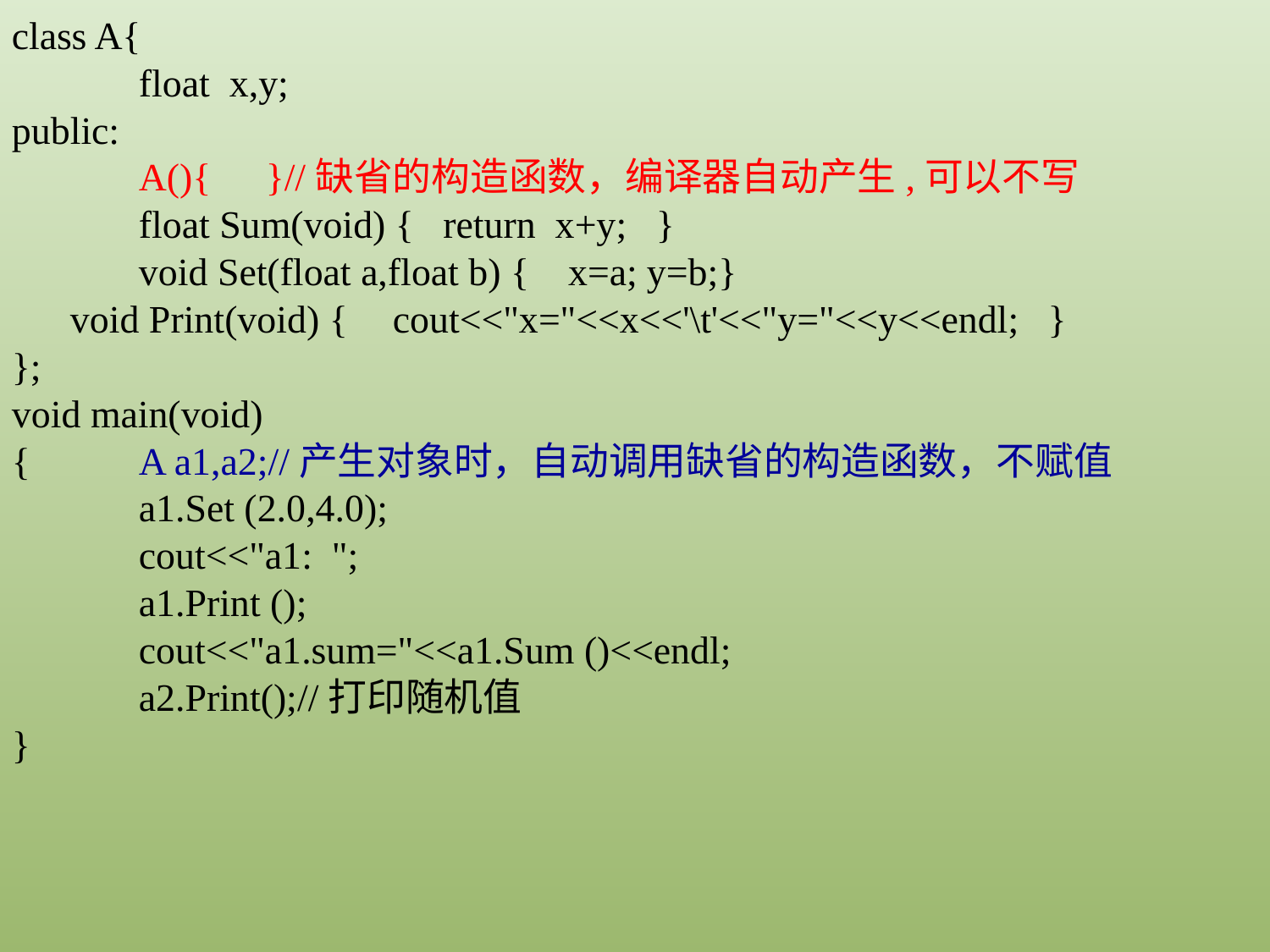

class A{
	float  x,y;
public:
	A(){	}//缺省的构造函数，编译器自动产生,可以不写
	float Sum(void) {   return  x+y;   }
	void Set(float a,float b) {    x=a;	y=b;}
      void Print(void) {	cout<<"x="<<x<<'\t'<<"y="<<y<<endl;   }
};
void main(void)
{	A a1,a2;//产生对象时，自动调用缺省的构造函数，不赋值
	a1.Set (2.0,4.0);
	cout<<"a1:  ";
  	a1.Print ();
	cout<<"a1.sum="<<a1.Sum ()<<endl;
	a2.Print();//打印随机值
}
665